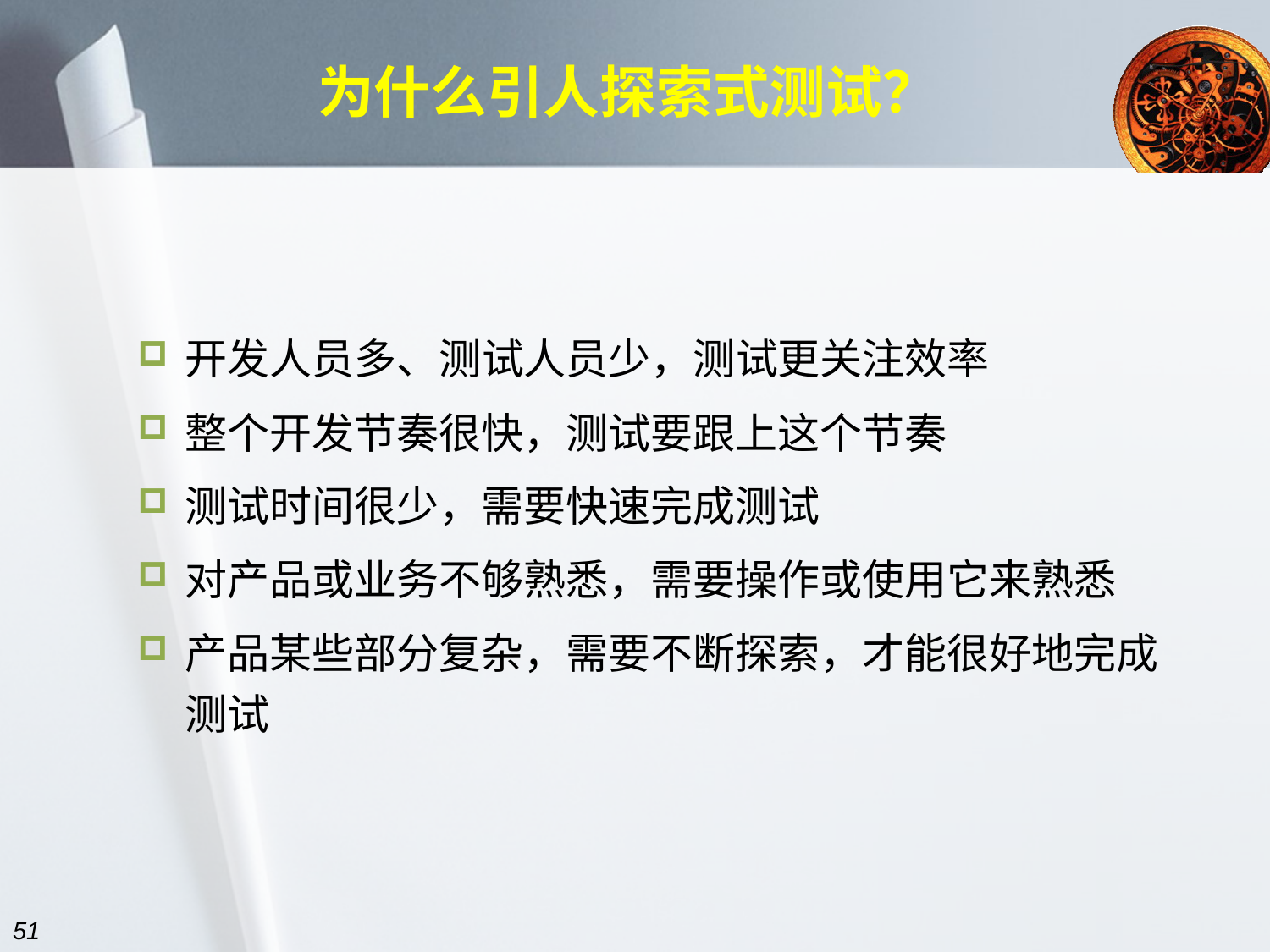

# 为什么引人探索式测试？
开发人员多、测试人员少，测试更关注效率
整个开发节奏很快，测试要跟上这个节奏
测试时间很少，需要快速完成测试
对产品或业务不够熟悉，需要操作或使用它来熟悉
产品某些部分复杂，需要不断探索，才能很好地完成测试

51